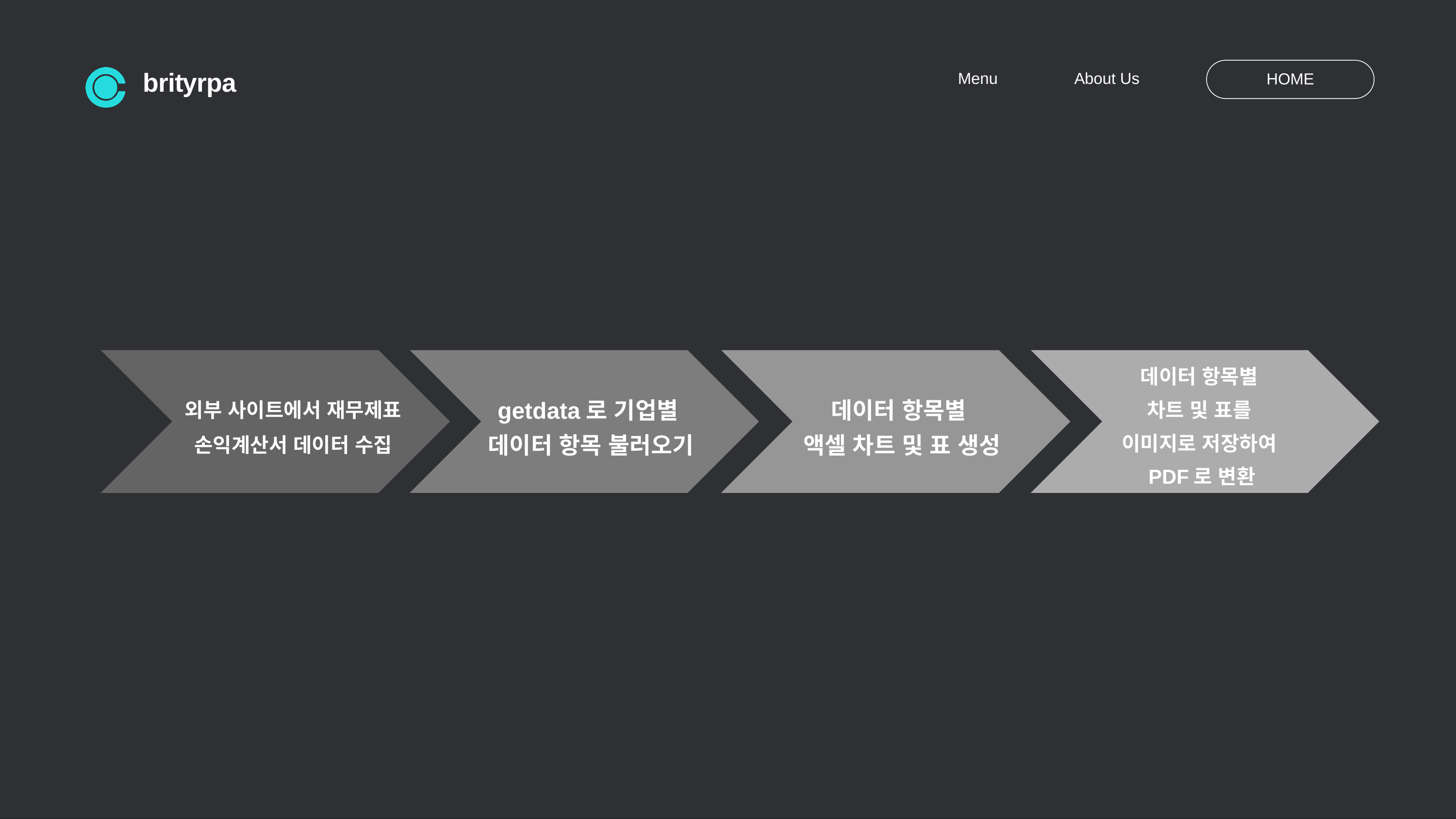

Menu
About Us
HOME
brityrpa
외부 사이트에서 재무제표 손익계산서 데이터 수집
getdata로 기업별
데이터 항목 불러오기
데이터 항목별
액셀 차트 및 표 생성

데이터 항목별
차트 및 표를
이미지로 저장하여
PDF로 변환